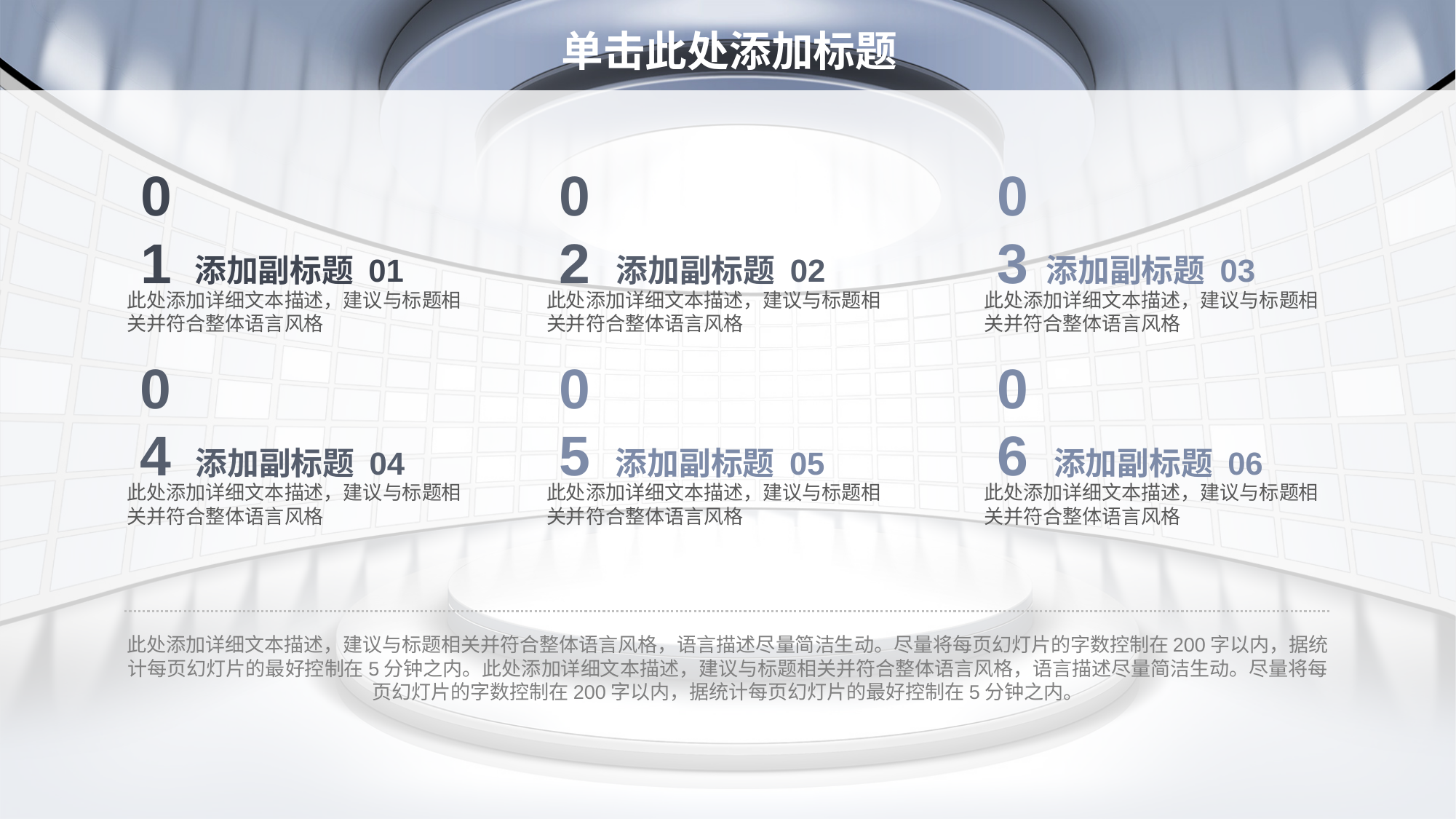

# 单击此处添加标题
01
添加副标题 01
此处添加详细文本描述，建议与标题相关并符合整体语言风格
02
添加副标题 02
此处添加详细文本描述，建议与标题相关并符合整体语言风格
03
添加副标题 03
此处添加详细文本描述，建议与标题相关并符合整体语言风格
06
添加副标题 06
此处添加详细文本描述，建议与标题相关并符合整体语言风格
04
添加副标题 04
此处添加详细文本描述，建议与标题相关并符合整体语言风格
05
添加副标题 05
此处添加详细文本描述，建议与标题相关并符合整体语言风格
此处添加详细文本描述，建议与标题相关并符合整体语言风格，语言描述尽量简洁生动。尽量将每页幻灯片的字数控制在200字以内，据统计每页幻灯片的最好控制在5分钟之内。此处添加详细文本描述，建议与标题相关并符合整体语言风格，语言描述尽量简洁生动。尽量将每页幻灯片的字数控制在200字以内，据统计每页幻灯片的最好控制在5分钟之内。